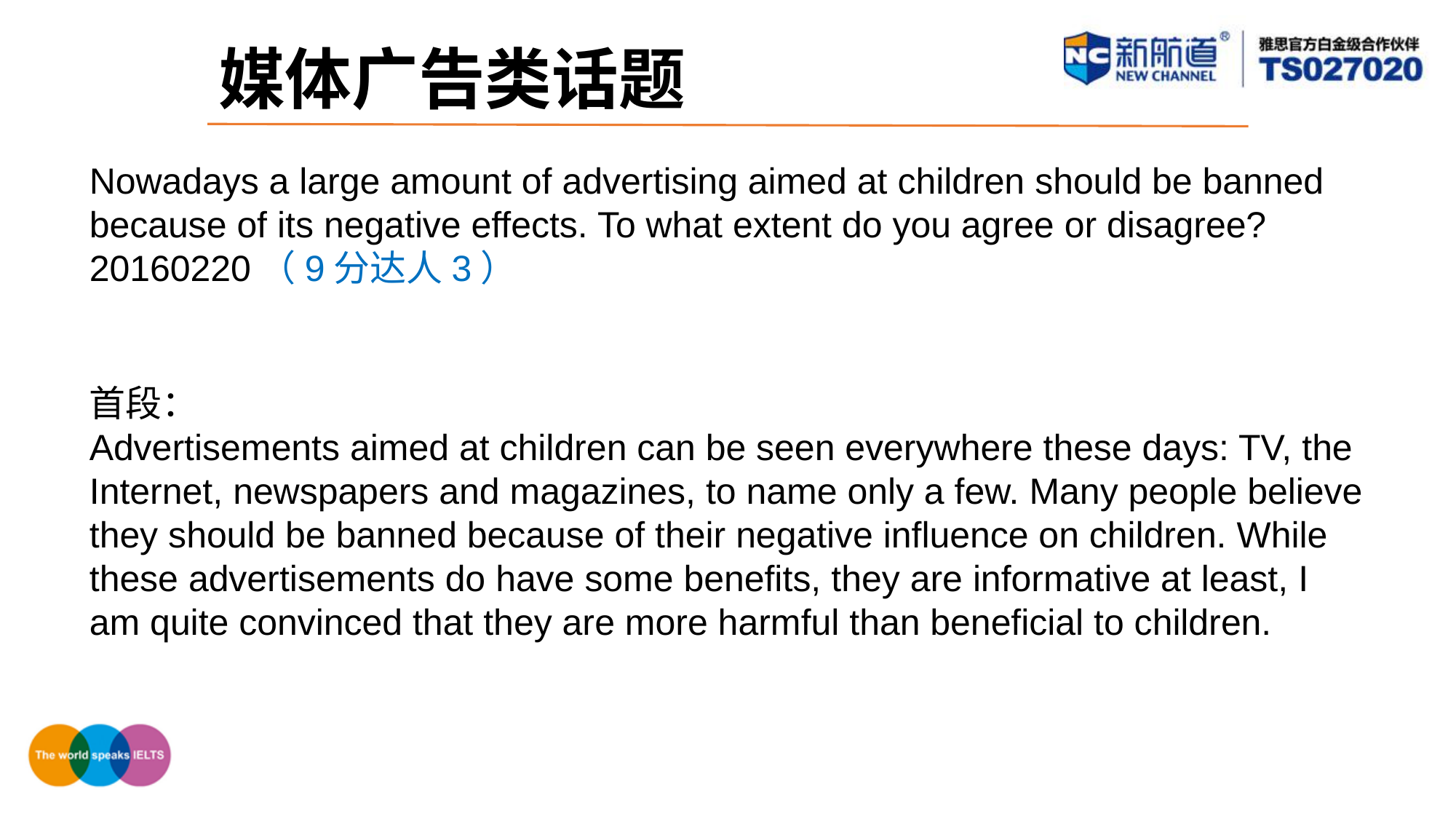

媒体广告类话题
Nowadays a large amount of advertising aimed at children should be banned because of its negative effects. To what extent do you agree or disagree?20160220（9分达人3）
首段：
Advertisements aimed at children can be seen everywhere these days: TV, the Internet, newspapers and magazines, to name only a few. Many people believe they should be banned because of their negative influence on children. While these advertisements do have some benefits, they are informative at least, I am quite convinced that they are more harmful than beneficial to children.